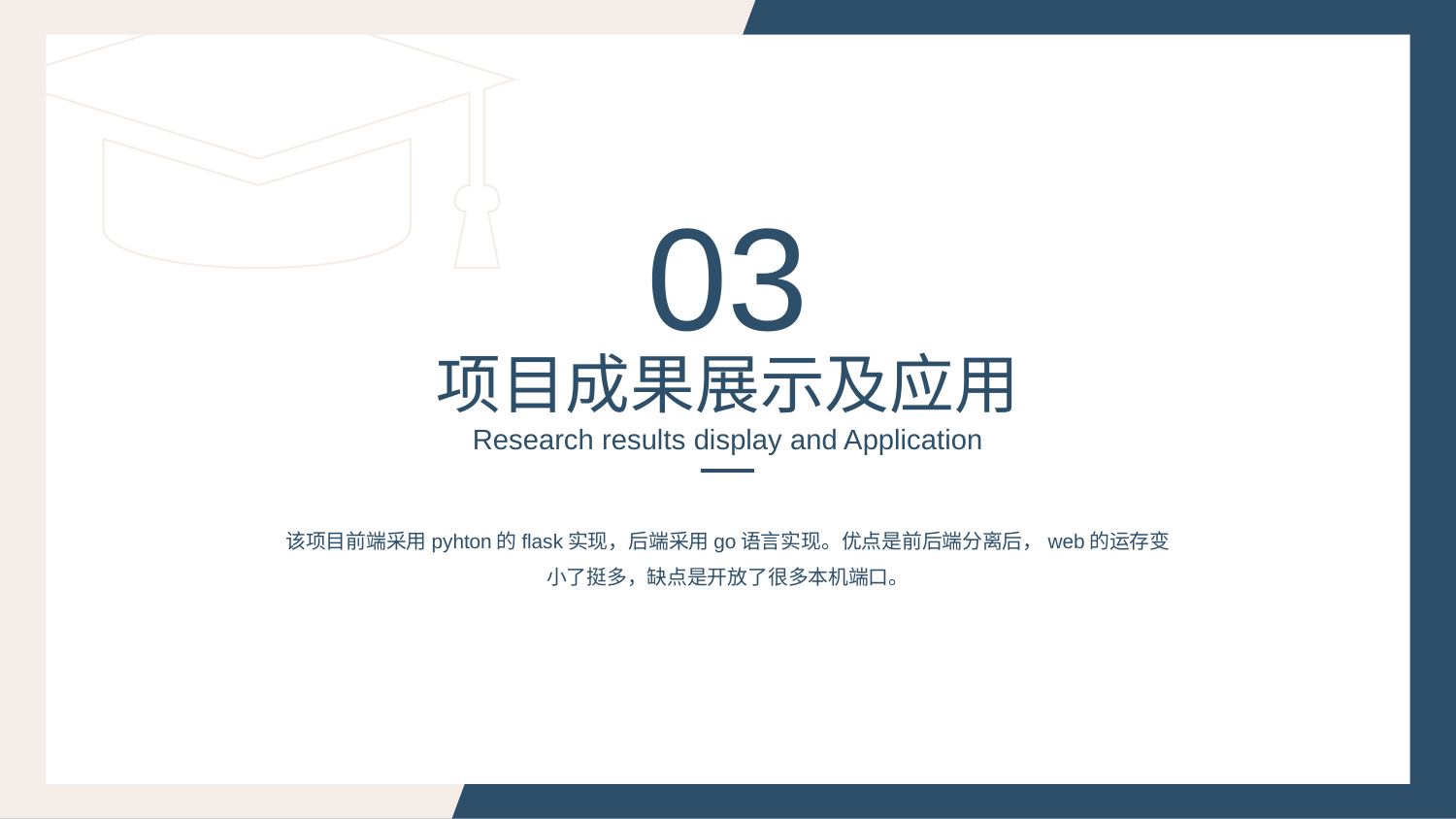

03
项目成果展示及应用
Research results display and Application
该项目前端采用pyhton的flask实现，后端采用go语言实现。优点是前后端分离后，web的运存变小了挺多，缺点是开放了很多本机端口。